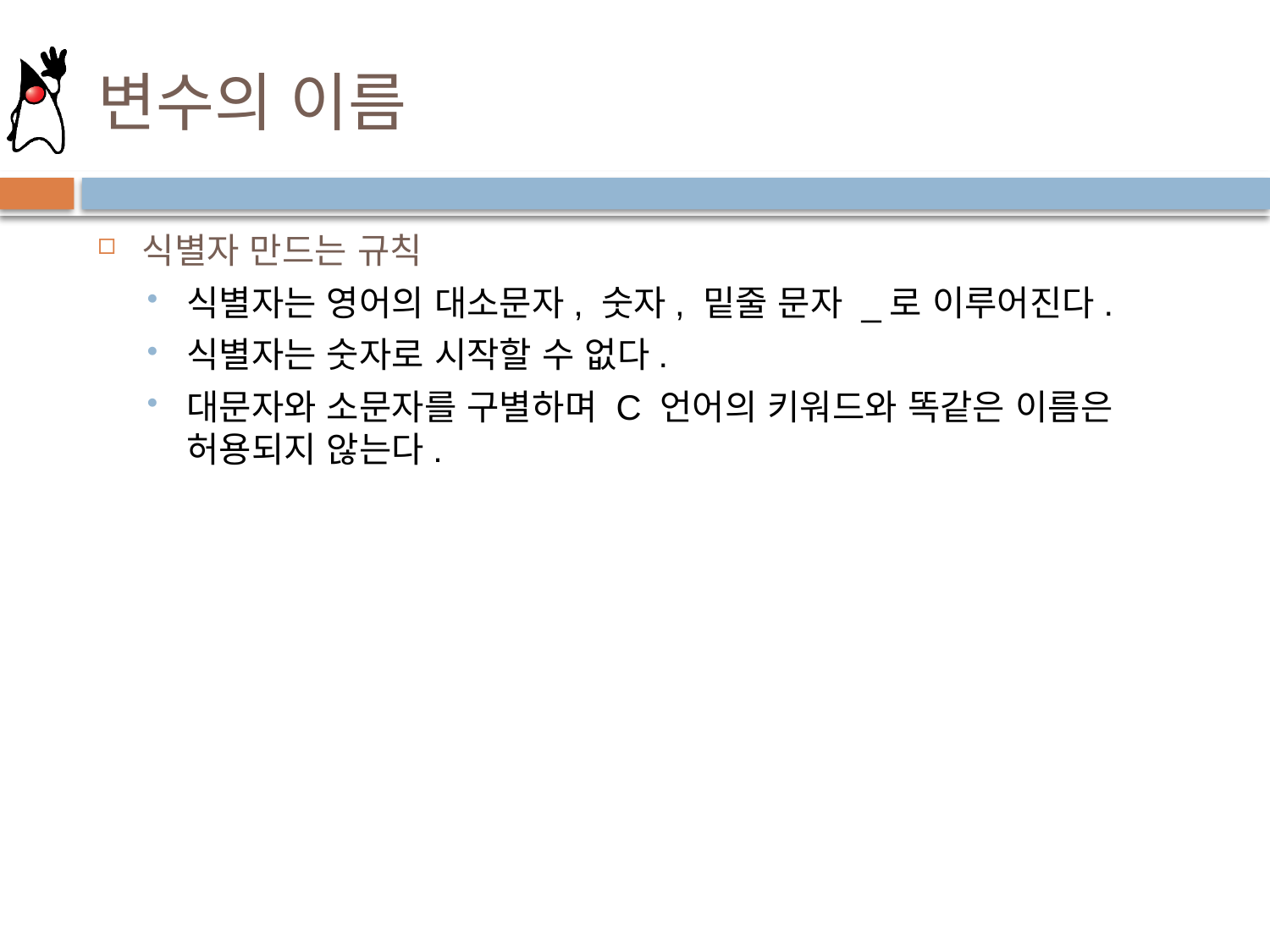

# 변수의 이름
식별자 만드는 규칙
식별자는 영어의 대소문자, 숫자, 밑줄 문자 _로 이루어진다.
식별자는 숫자로 시작할 수 없다.
대문자와 소문자를 구별하며 C 언어의 키워드와 똑같은 이름은 허용되지 않는다.